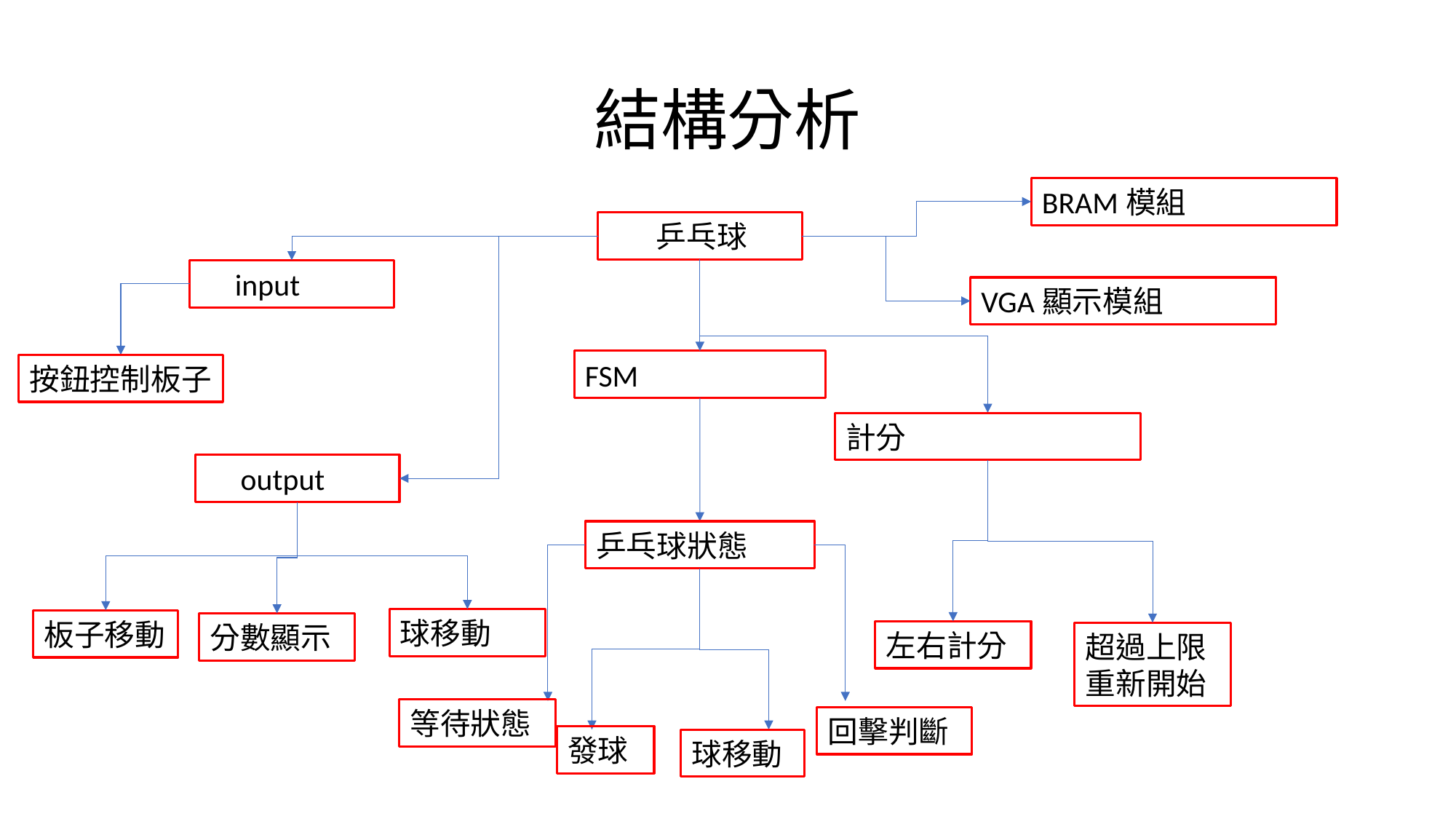

# 結構分析
BRAM模組
      乒乓球
     input
VGA顯示模組
FSM
按鈕控制板子
計分
     output
乒乓球狀態
球移動
板子移動
分數顯示
左右計分
超過上限重新開始
等待狀態
回擊判斷
發球
球移動